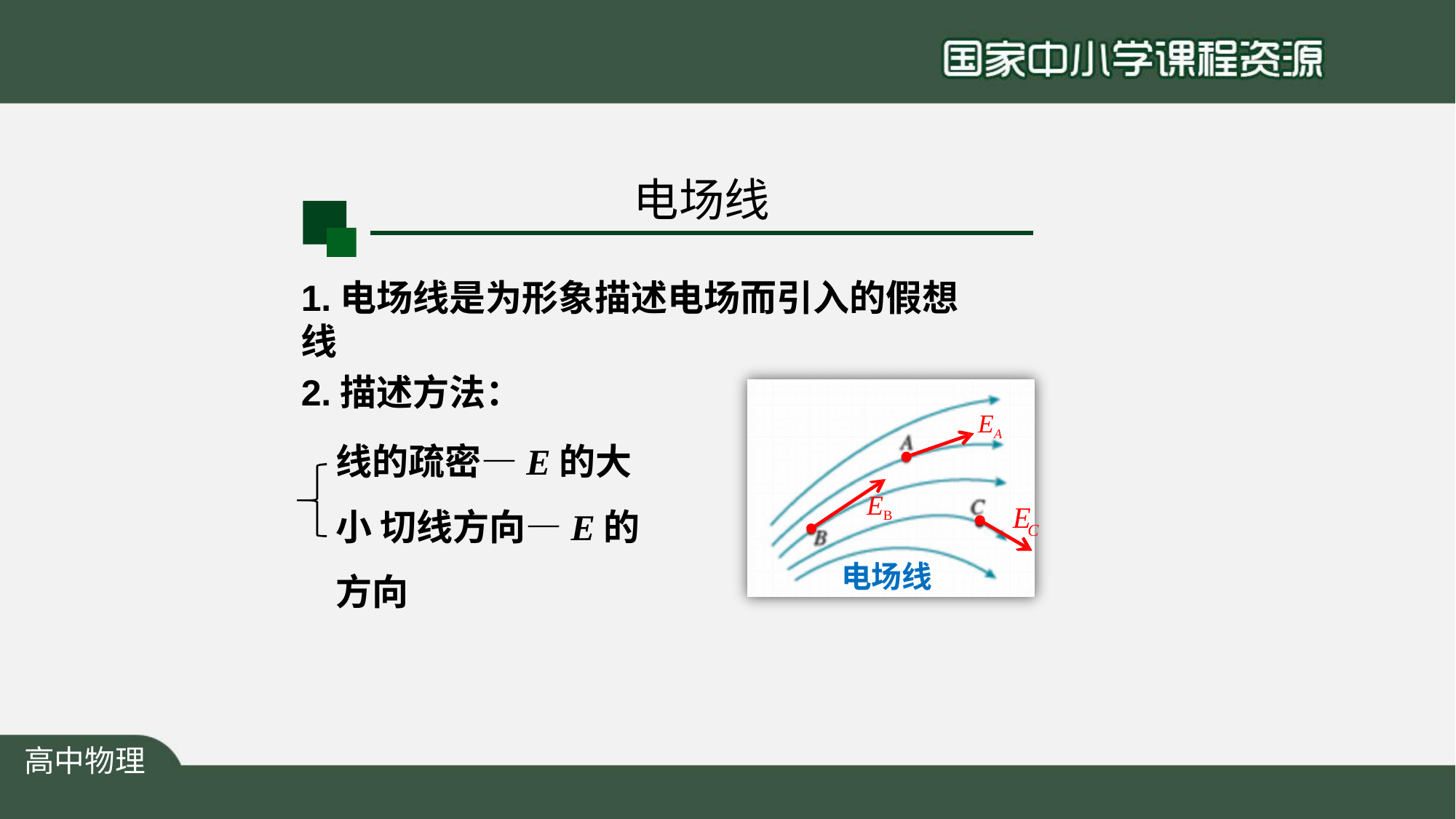

# 电场线

1.电场线是为形象描述电场而引入的假想线

2.描述方法：
线的疏密—E的大小 切线方向—E的方向
EA

EB
E

C
电场线
高中物理